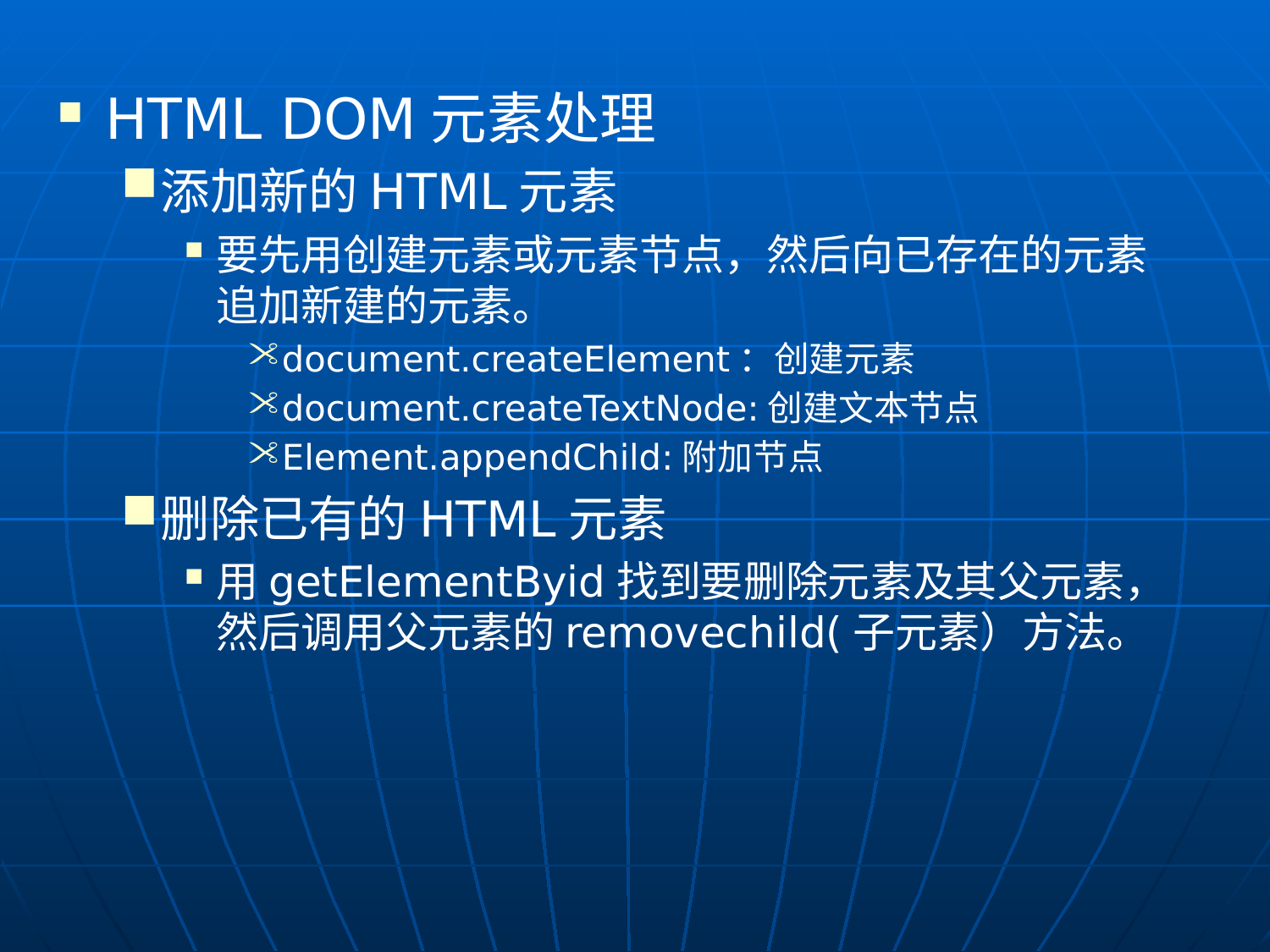

HTML DOM元素处理
添加新的HTML元素
要先用创建元素或元素节点，然后向已存在的元素追加新建的元素。
document.createElement：创建元素
document.createTextNode:创建文本节点
Element.appendChild:附加节点
删除已有的HTML元素
用getElementByid找到要删除元素及其父元素，然后调用父元素的removechild(子元素）方法。